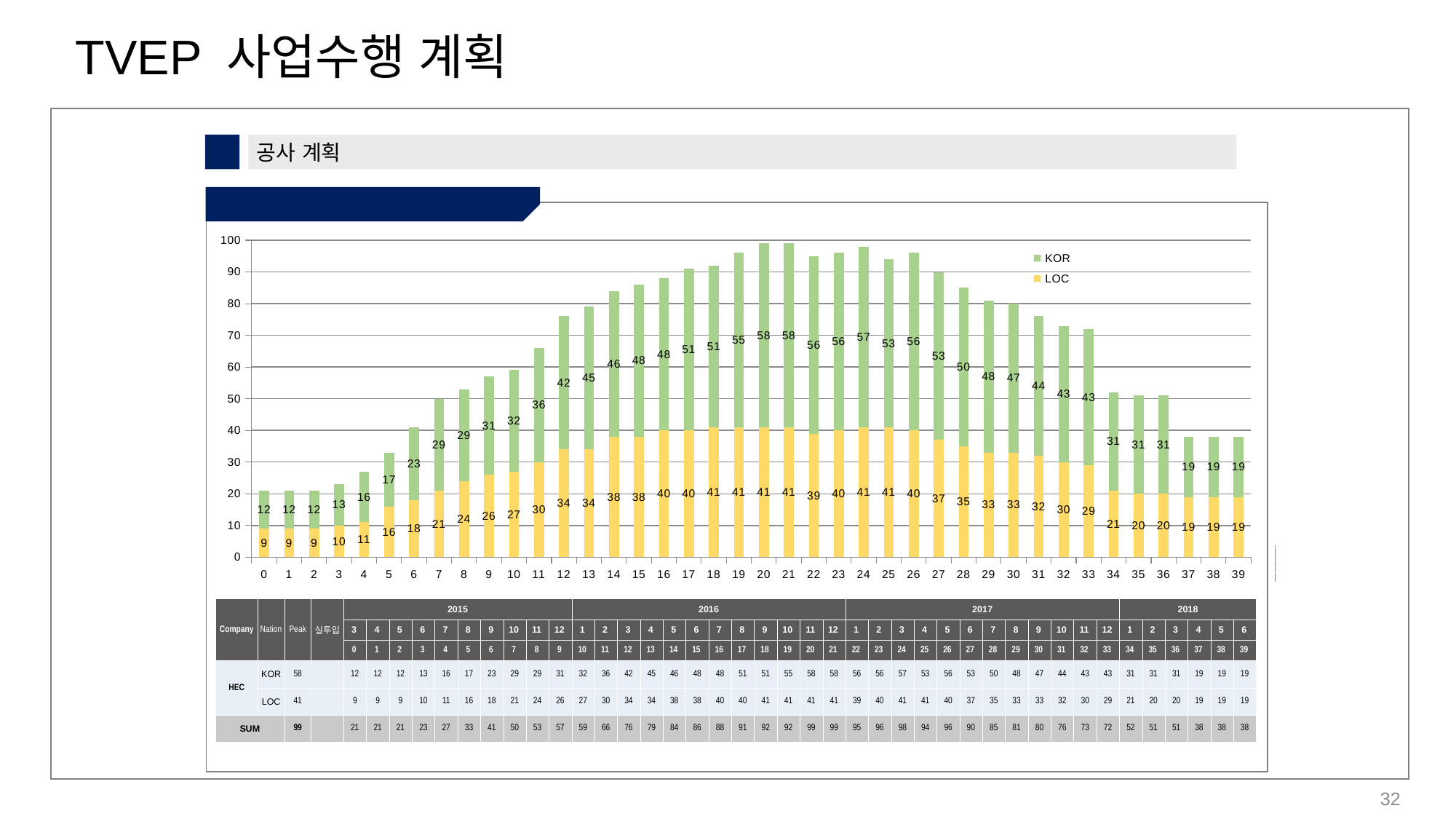

7
공사 계획
① Site 인원 동원 Schedule

### Chart

| Category | LOC | KOR |
|---|---|---|
| 0 | 9.0 | 12.0 |
| 1 | 9.0 | 12.0 |
| 2 | 9.0 | 12.0 |
| 3 | 10.0 | 13.0 |
| 4 | 11.0 | 16.0 |
| 5 | 16.0 | 17.0 |
| 6 | 18.0 | 23.0 |
| 7 | 21.0 | 29.0 |
| 8 | 24.0 | 29.0 |
| 9 | 26.0 | 31.0 |
| 10 | 27.0 | 32.0 |
| 11 | 30.0 | 36.0 |
| 12 | 34.0 | 42.0 |
| 13 | 34.0 | 45.0 |
| 14 | 38.0 | 46.0 |
| 15 | 38.0 | 48.0 |
| 16 | 40.0 | 48.0 |
| 17 | 40.0 | 51.0 |
| 18 | 41.0 | 51.0 |
| 19 | 41.0 | 55.0 |
| 20 | 41.0 | 58.0 |
| 21 | 41.0 | 58.0 |
| 22 | 39.0 | 56.0 |
| 23 | 40.0 | 56.0 |
| 24 | 41.0 | 57.0 |
| 25 | 41.0 | 53.0 |
| 26 | 40.0 | 56.0 |
| 27 | 37.0 | 53.0 |
| 28 | 35.0 | 50.0 |
| 29 | 33.0 | 48.0 |
| 30 | 33.0 | 47.0 |
| 31 | 32.0 | 44.0 |
| 32 | 30.0 | 43.0 |
| 33 | 29.0 | 43.0 |
| 34 | 21.0 | 31.0 |
| 35 | 20.0 | 31.0 |
| 36 | 20.0 | 31.0 |
| 37 | 19.0 | 19.0 |
| 38 | 19.0 | 19.0 |
| 39 | 19.0 | 19.0 |
| Company | Nation | Peak | 실투입 | 2015 |  |  |  |  |  |  |  |  |  | 2016 |  |  |  |  |  |  |  |  |  |  |  | 2017 |  |  |  |  |  |  |  |  |  |  |  | 2018 |  |  |  |  |  |
| --- | --- | --- | --- | --- | --- | --- | --- | --- | --- | --- | --- | --- | --- | --- | --- | --- | --- | --- | --- | --- | --- | --- | --- | --- | --- | --- | --- | --- | --- | --- | --- | --- | --- | --- | --- | --- | --- | --- | --- | --- | --- | --- | --- |
|  |  |  |  | 3 | 4 | 5 | 6 | 7 | 8 | 9 | 10 | 11 | 12 | 1 | 2 | 3 | 4 | 5 | 6 | 7 | 8 | 9 | 10 | 11 | 12 | 1 | 2 | 3 | 4 | 5 | 6 | 7 | 8 | 9 | 10 | 11 | 12 | 1 | 2 | 3 | 4 | 5 | 6 |
|  |  |  |  | 0 | 1 | 2 | 3 | 4 | 5 | 6 | 7 | 8 | 9 | 10 | 11 | 12 | 13 | 14 | 15 | 16 | 17 | 18 | 19 | 20 | 21 | 22 | 23 | 24 | 25 | 26 | 27 | 28 | 29 | 30 | 31 | 32 | 33 | 34 | 35 | 36 | 37 | 38 | 39 |
| HEC | KOR | 58 |  | 12 | 12 | 12 | 13 | 16 | 17 | 23 | 29 | 29 | 31 | 32 | 36 | 42 | 45 | 46 | 48 | 48 | 51 | 51 | 55 | 58 | 58 | 56 | 56 | 57 | 53 | 56 | 53 | 50 | 48 | 47 | 44 | 43 | 43 | 31 | 31 | 31 | 19 | 19 | 19 |
|  | LOC | 41 |  | 9 | 9 | 9 | 10 | 11 | 16 | 18 | 21 | 24 | 26 | 27 | 30 | 34 | 34 | 38 | 38 | 40 | 40 | 41 | 41 | 41 | 41 | 39 | 40 | 41 | 41 | 40 | 37 | 35 | 33 | 33 | 32 | 30 | 29 | 21 | 20 | 20 | 19 | 19 | 19 |
| SUM |  | 99 |  | 21 | 21 | 21 | 23 | 27 | 33 | 41 | 50 | 53 | 57 | 59 | 66 | 76 | 79 | 84 | 86 | 88 | 91 | 92 | 92 | 99 | 99 | 95 | 96 | 98 | 94 | 96 | 90 | 85 | 81 | 80 | 76 | 73 | 72 | 52 | 51 | 51 | 38 | 38 | 38 |
32